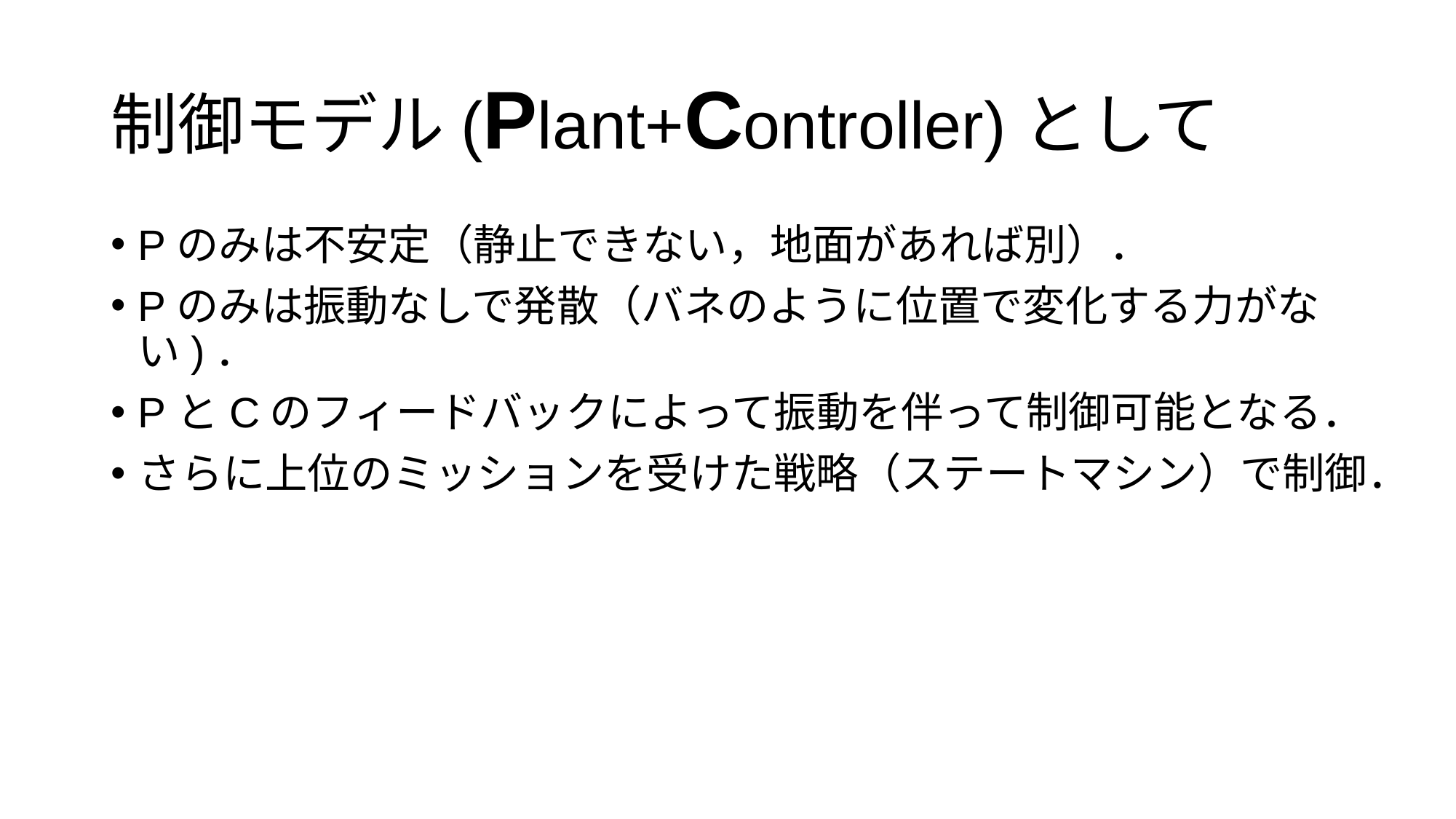

# 制御モデル(Plant+Controller)として
Pのみは不安定（静止できない，地面があれば別）．
Pのみは振動なしで発散（バネのように位置で変化する力がない)．
PとCのフィードバックによって振動を伴って制御可能となる．
さらに上位のミッションを受けた戦略（ステートマシン）で制御．